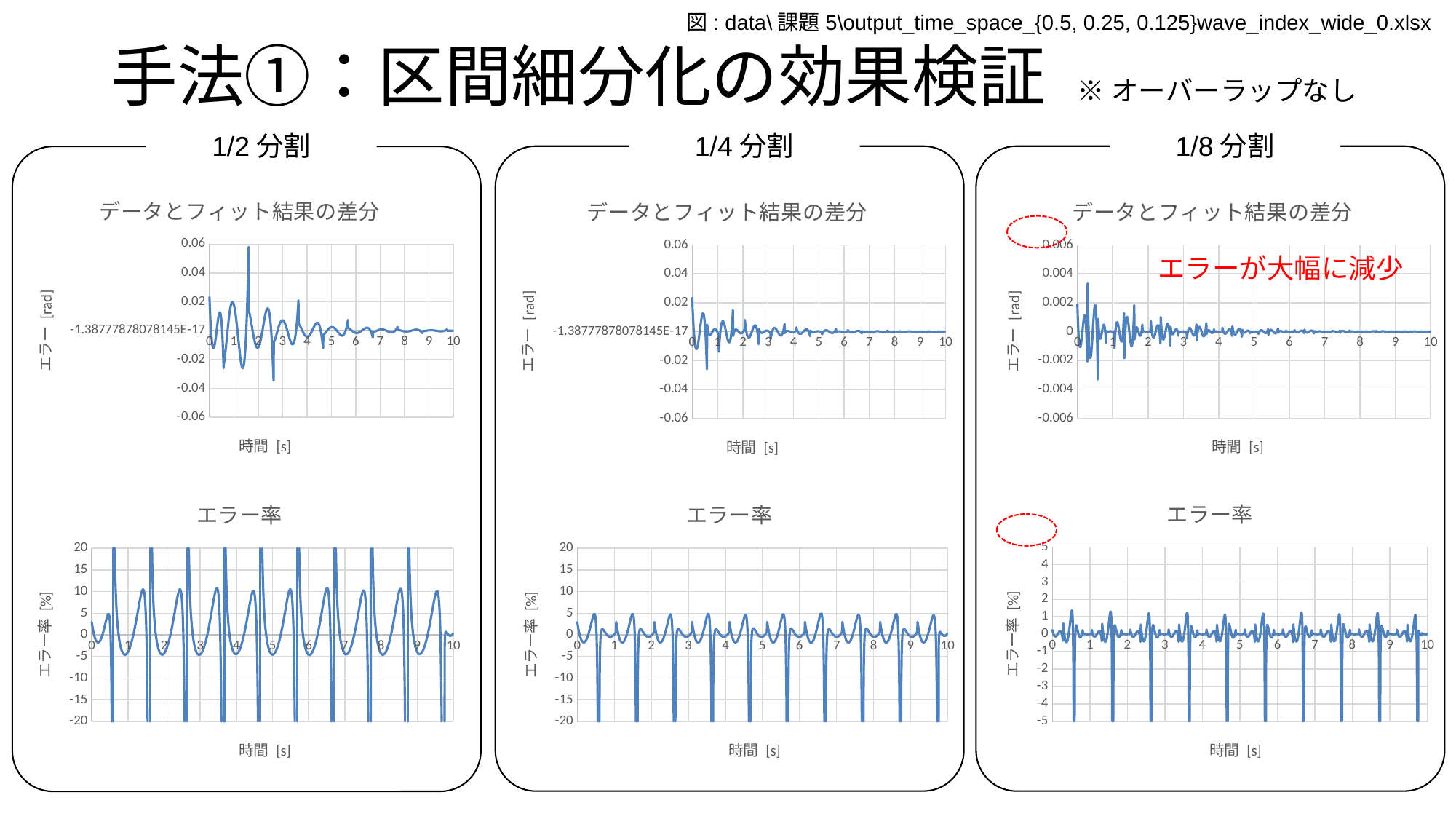

# 手法①：区間細分化の効果検証
図: data\課題5\output_time_space_{0.5, 0.25, 0.125}wave_index_wide_0.xlsx
※オーバーラップなし
1/4分割
1/8分割
1/2分割

### Chart: データとフィット結果の差分

| Category | 差_fit |
|---|---|

### Chart: データとフィット結果の差分

| Category | 差_fit |
|---|---|

### Chart: データとフィット結果の差分

| Category | 差_fit |
|---|---|
エラーが大幅に減少

### Chart: エラー率

| Category | エラー率_fit |
|---|---|

### Chart: エラー率

| Category | エラー率_fit |
|---|---|

### Chart: エラー率

| Category | エラー率_fit |
|---|---|